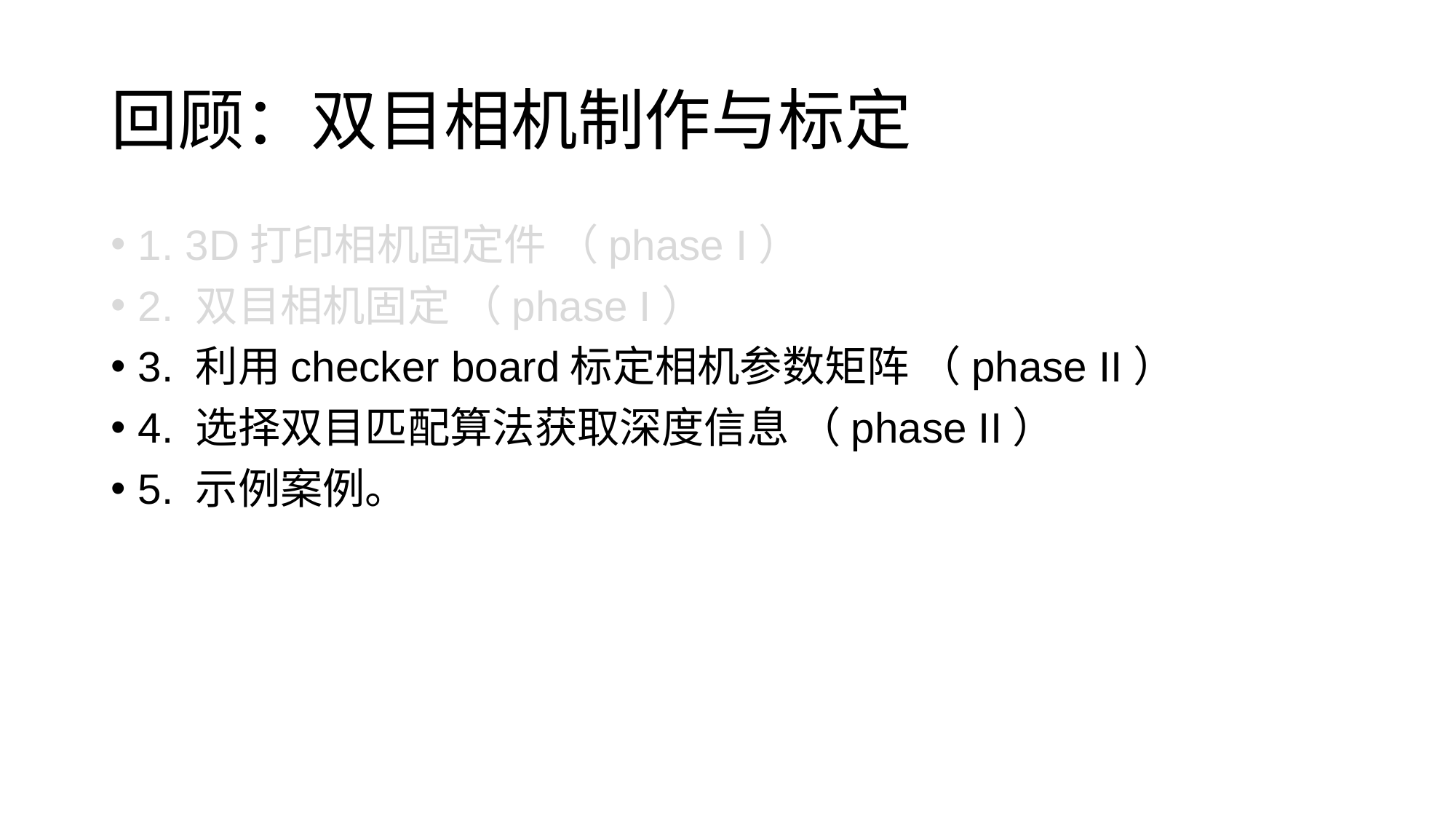

# 回顾：双目相机制作与标定
1. 3D打印相机固定件 （phase I）
2. 双目相机固定 （phase I）
3. 利用checker board标定相机参数矩阵 （phase II）
4. 选择双目匹配算法获取深度信息 （phase II）
5. 示例案例。